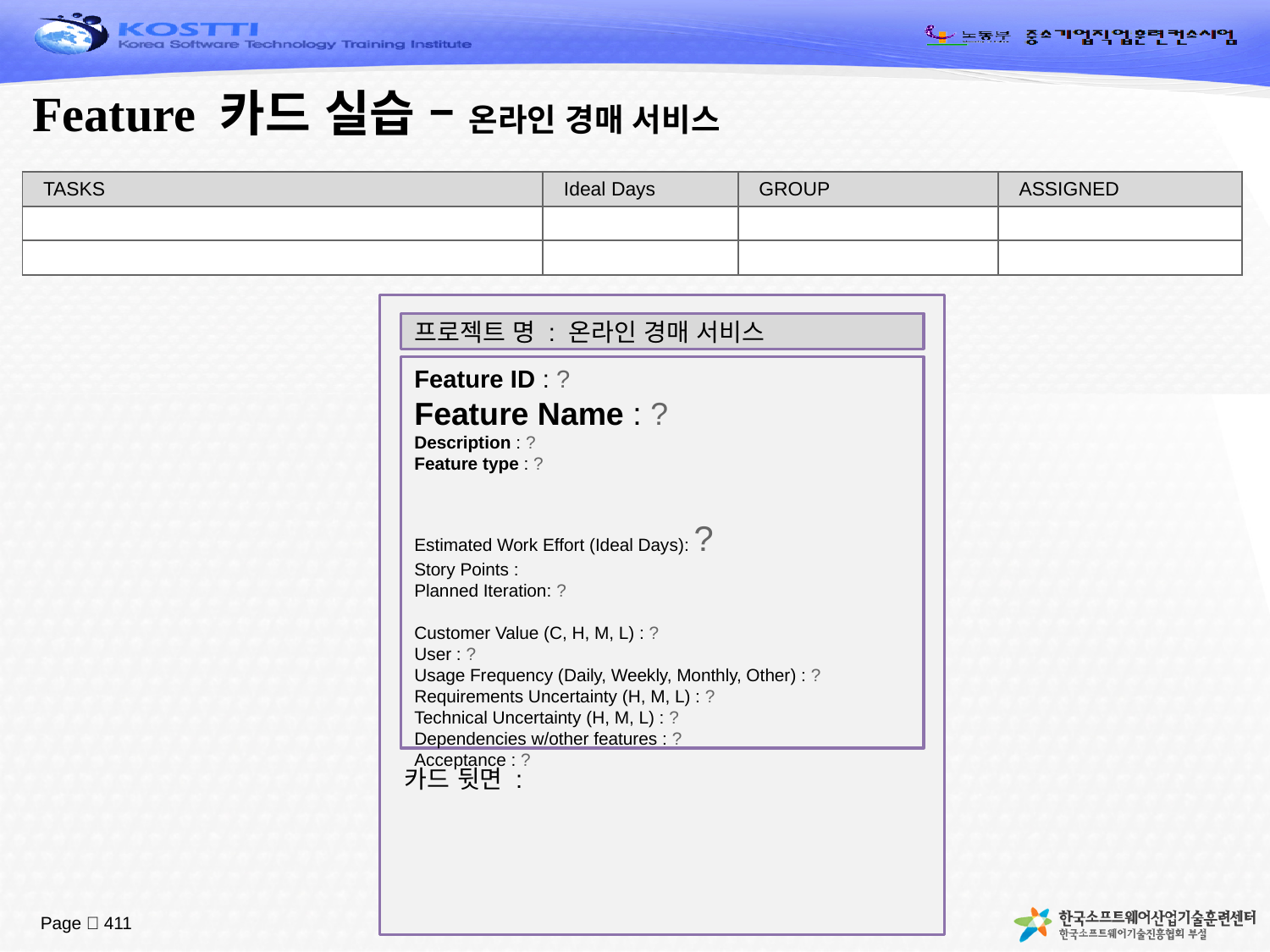

# Feature 카드 실습 – 온라인 경매 서비스
| TASKS | Ideal Days | GROUP | ASSIGNED |
| --- | --- | --- | --- |
|  |  |  |  |
|  |  |  |  |

프로젝트 명 : 온라인 경매 서비스
Feature ID : ?
Feature Name : ?
Description : ?
Feature type : ?

Estimated Work Effort (Ideal Days): ?
Story Points :
Planned Iteration: ?

Customer Value (C, H, M, L) : ?
User : ?
Usage Frequency (Daily, Weekly, Monthly, Other) : ?
Requirements Uncertainty (H, M, L) : ?
Technical Uncertainty (H, M, L) : ?
Dependencies w/other features : ?
Acceptance : ?
카드 뒷면 :